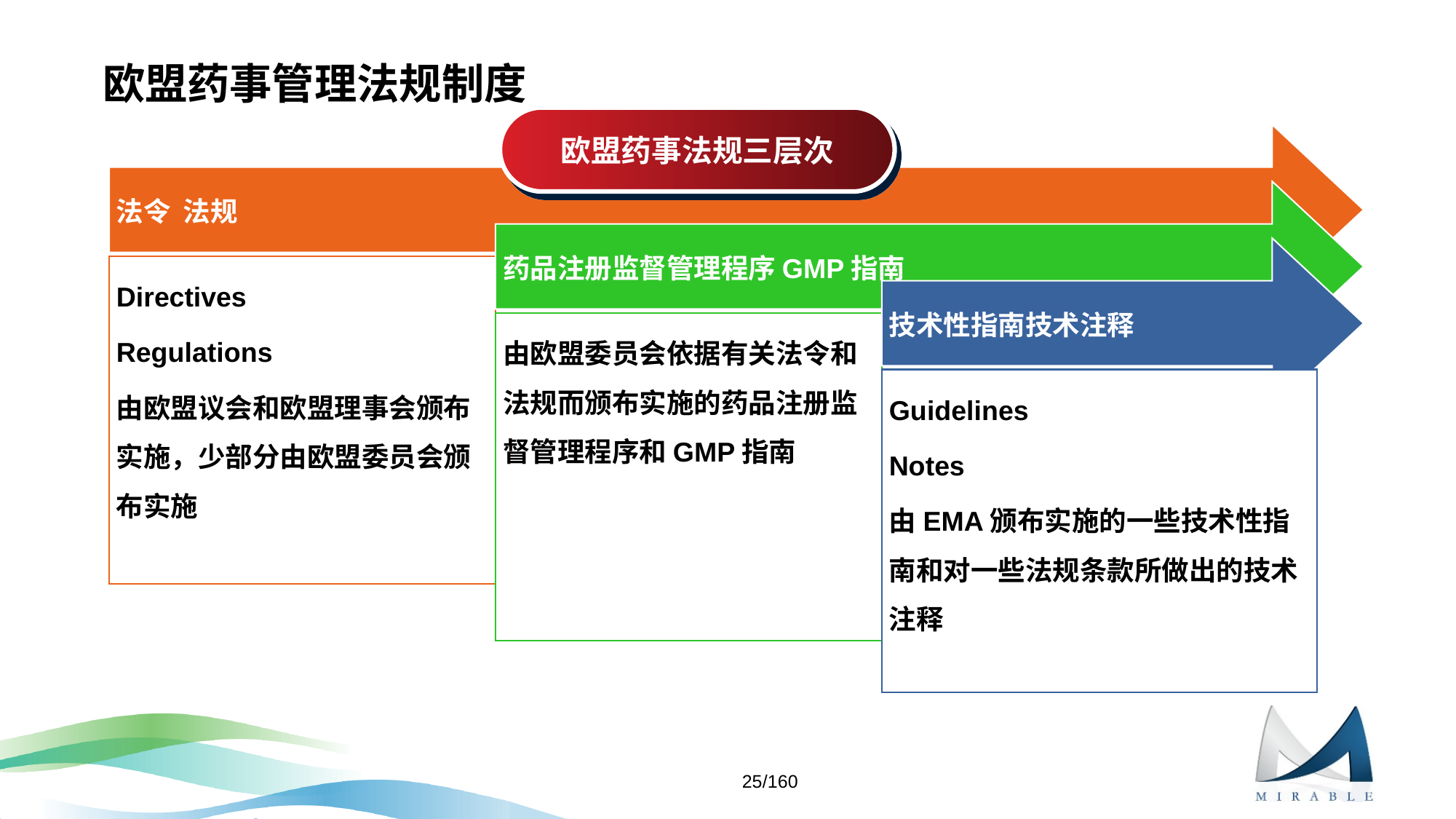

# 欧盟药事管理法规制度
欧盟药事法规三层次
法令  法规
药品注册监督管理程序GMP指南
技术性指南技术注释
Directives
Regulations
由欧盟议会和欧盟理事会颁布实施，少部分由欧盟委员会颁布实施
由欧盟委员会依据有关法令和法规而颁布实施的药品注册监督管理程序和GMP指南
Guidelines
Notes
由EMA颁布实施的一些技术性指南和对一些法规条款所做出的技术注释
25/160